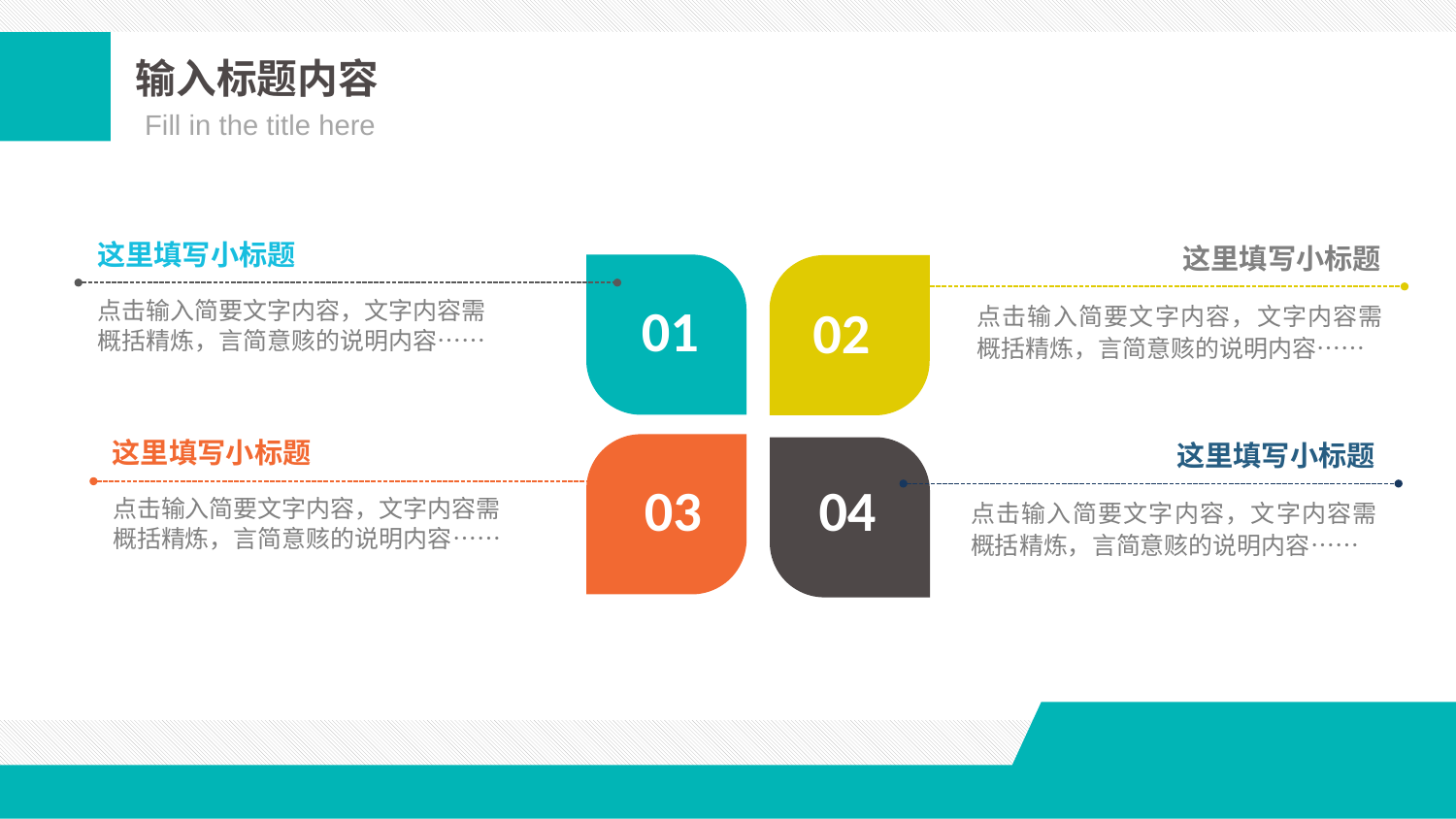

输入标题内容
Fill in the title here
这里填写小标题
这里填写小标题

01

02
点击输入简要文字内容，文字内容需概括精炼，言简意赅的说明内容……
点击输入简要文字内容，文字内容需概括精炼，言简意赅的说明内容……
这里填写小标题
这里填写小标题

03

04
点击输入简要文字内容，文字内容需概括精炼，言简意赅的说明内容……
点击输入简要文字内容，文字内容需概括精炼，言简意赅的说明内容……